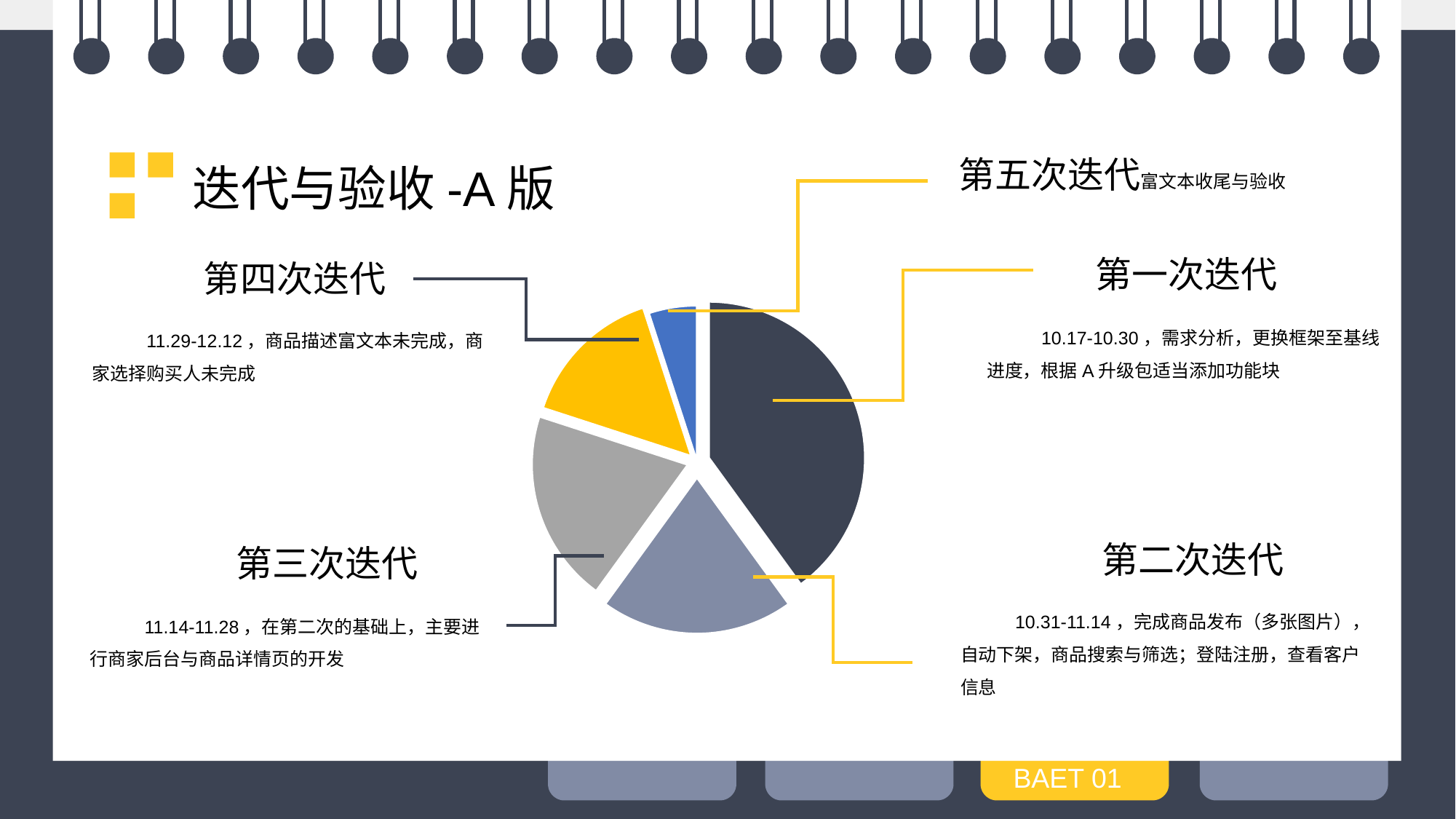

第五次迭代富文本收尾与验收

迭代与验收-A版
第一次迭代
第四次迭代

### Chart

| Category | 占比 |
|---|---|
| 第一迭代 | 40.0 |
| 第二次迭代 | 20.0 |
| 第三次迭代 | 20.0 |
| 第四次迭代 | 15.0 |
| 第五次迭代 | 5.0 |
10.17-10.30，需求分析，更换框架至基线进度，根据A升级包适当添加功能块
11.29-12.12，商品描述富文本未完成，商家选择购买人未完成
第二次迭代
第三次迭代
10.31-11.14，完成商品发布（多张图片），自动下架，商品搜索与筛选；登陆注册，查看客户信息
11.14-11.28，在第二次的基础上，主要进行商家后台与商品详情页的开发

BAET 01